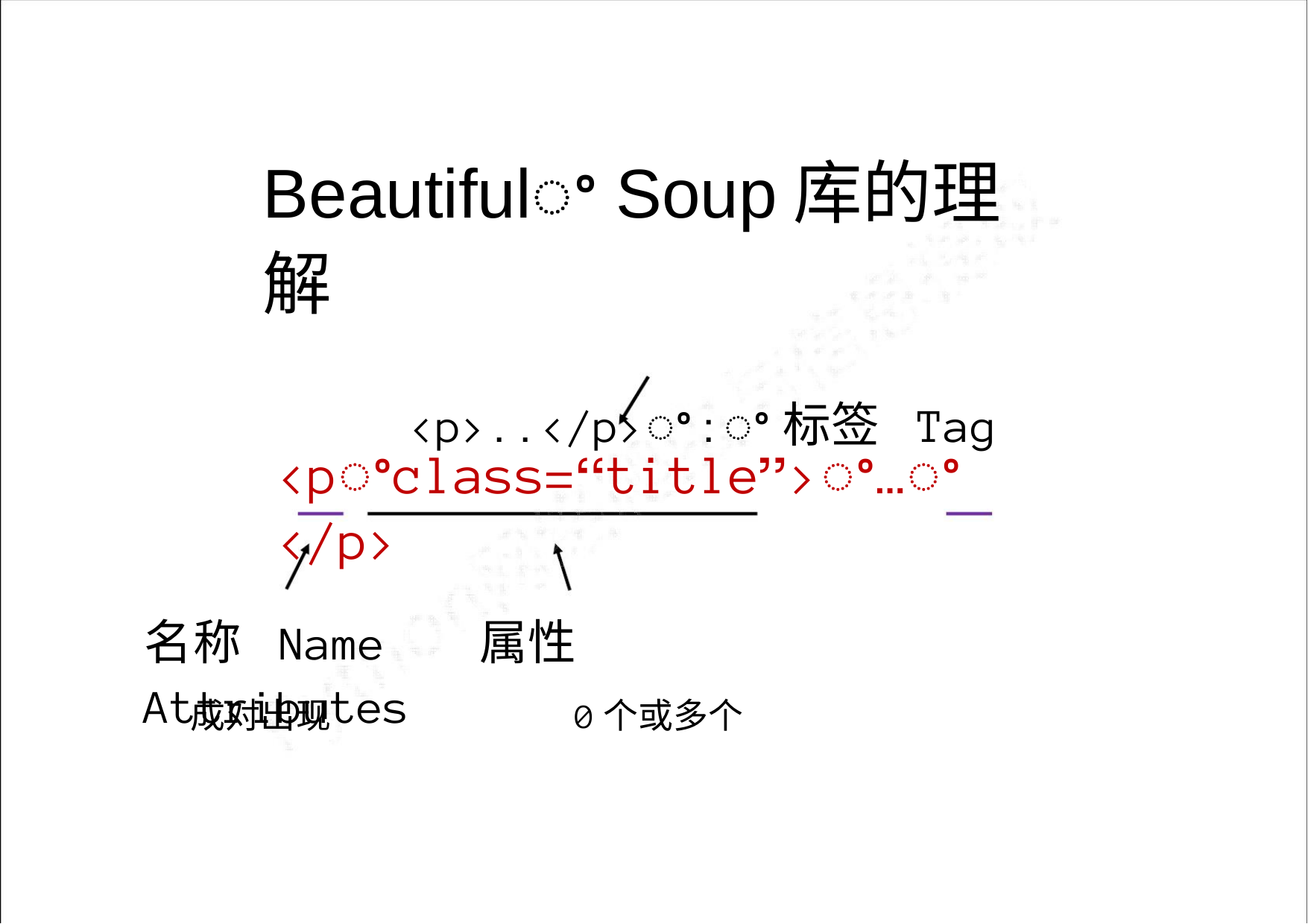

Beautifulꢀ Soup库的理解
<p>..</p>ꢀ:ꢀ标签 Tag
<pꢀclass=“title”>ꢀ…ꢀ</p>
名称 Name 属性 Attributes
成对出现
0个或多个